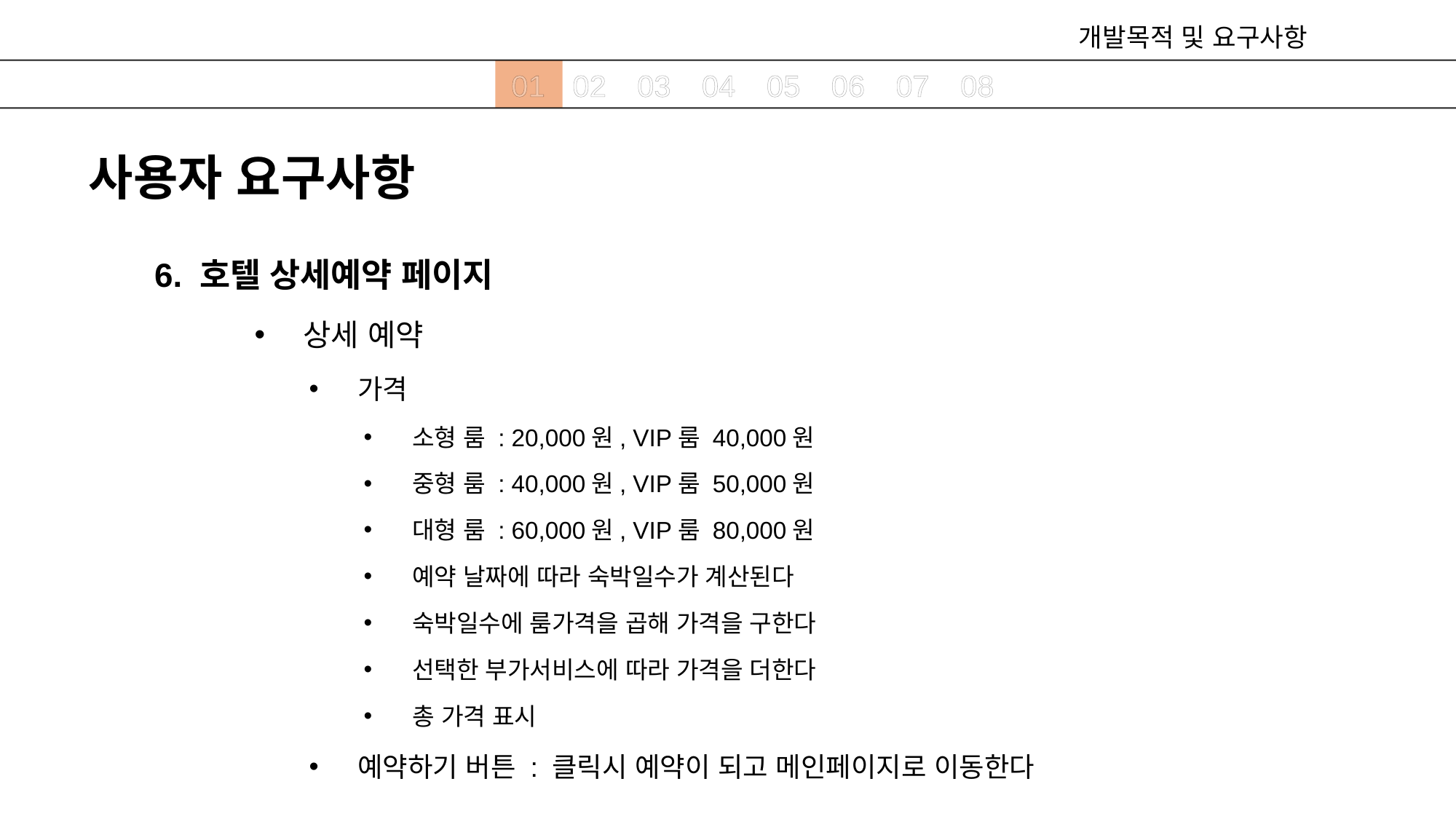

개발목적 및 요구사항

01
02
03
04
05
06
07
08
사용자 요구사항
6. 호텔 상세예약 페이지
상세 예약
가격
소형 룸 : 20,000원, VIP룸 40,000원
중형 룸 : 40,000원, VIP룸 50,000원
대형 룸 : 60,000원, VIP룸 80,000원
예약 날짜에 따라 숙박일수가 계산된다
숙박일수에 룸가격을 곱해 가격을 구한다
선택한 부가서비스에 따라 가격을 더한다
총 가격 표시
예약하기 버튼 : 클릭시 예약이 되고 메인페이지로 이동한다